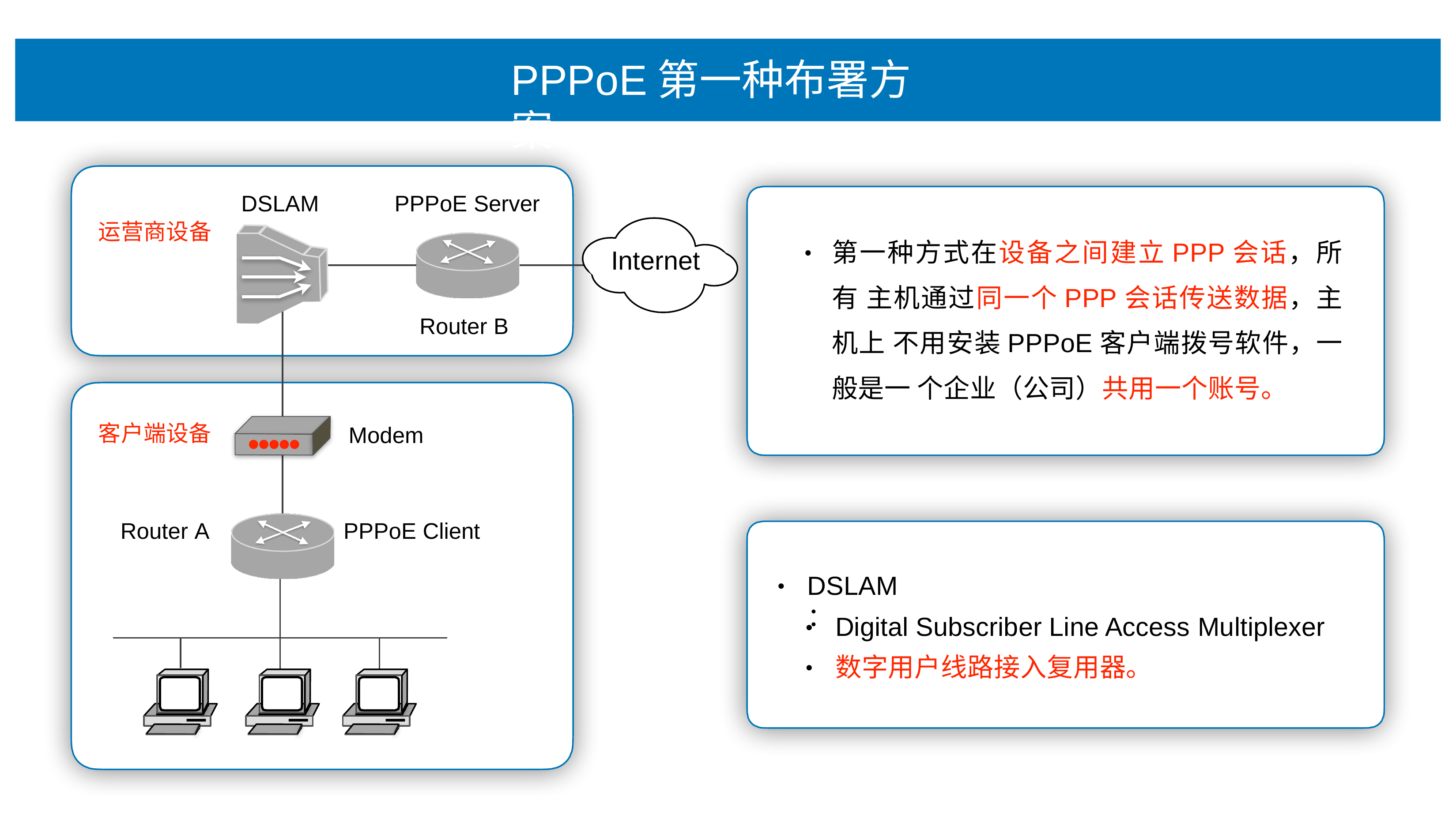

# PPPoE第⼀种布署⽅案

DSLAM
PPPoE Server
运营商设备

第⼀种⽅式在设备之间建⽴PPP会话，所有 主机通过同⼀个PPP会话传送数据，主机上 不⽤安装PPPoE客户端拨号软件，⼀般是⼀ 个企业（公司）共⽤⼀个账号。

•
Internet

Router B

客户端设备
Modem

Router A
PPPoE Client

DSLAM：
•
Digital Subscriber Line Access Multiplexer
数字⽤户线路接⼊复⽤器。
•
•